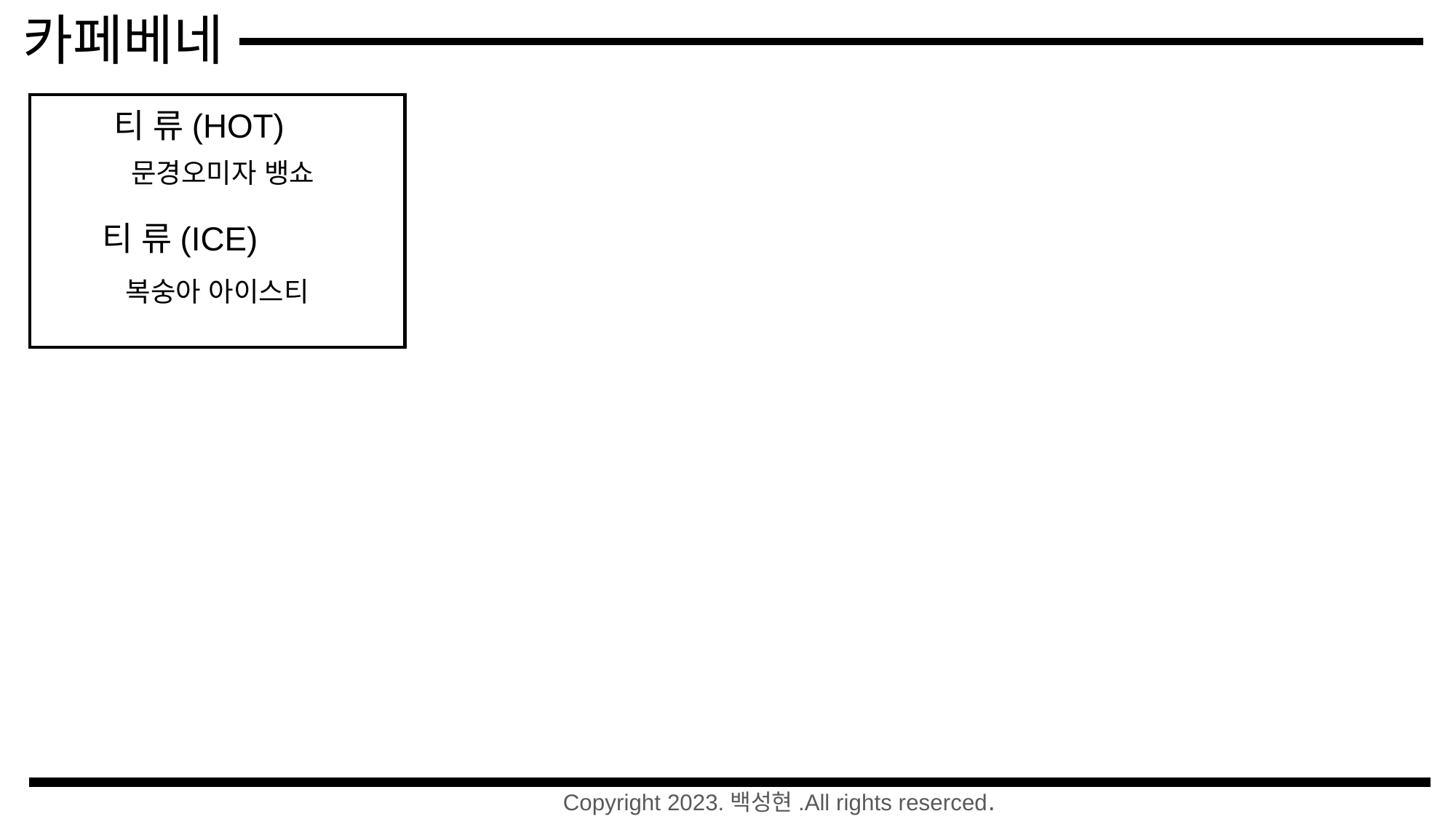

카페베네

티 류(HOT)
문경오미자 뱅쇼
티 류(ICE)
복숭아 아이스티

Copyright 2023.백성현.All rights reserced.